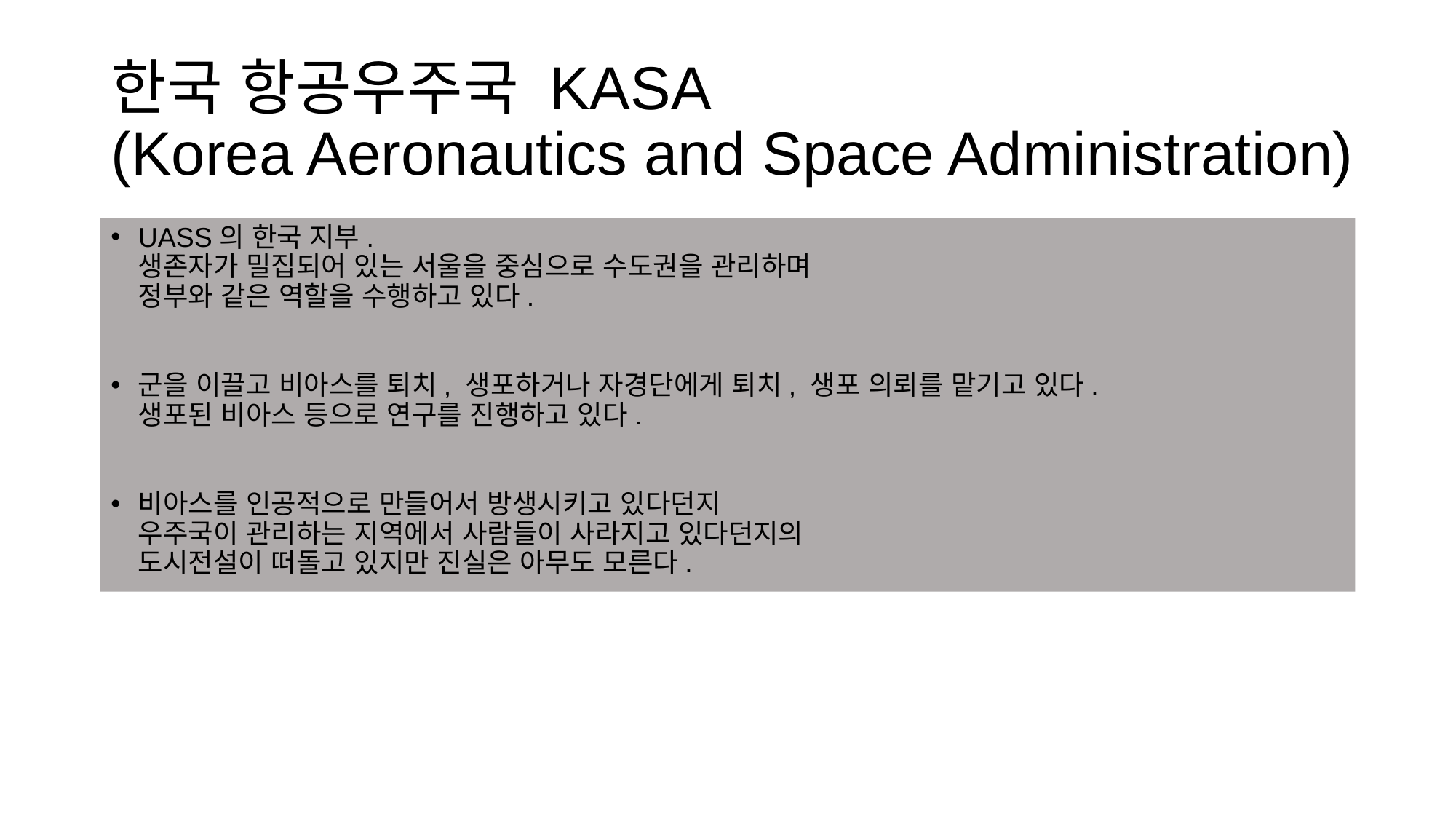

# 한국 항공우주국 KASA (Korea Aeronautics and Space Administration)
UASS의 한국 지부.
생존자가 밀집되어 있는 서울을 중심으로 수도권을 관리하며
정부와 같은 역할을 수행하고 있다.

군을 이끌고 비아스를 퇴치, 생포하거나 자경단에게 퇴치, 생포 의뢰를 맡기고 있다.
생포된 비아스 등으로 연구를 진행하고 있다.

비아스를 인공적으로 만들어서 방생시키고 있다던지
우주국이 관리하는 지역에서 사람들이 사라지고 있다던지의
도시전설이 떠돌고 있지만 진실은 아무도 모른다.